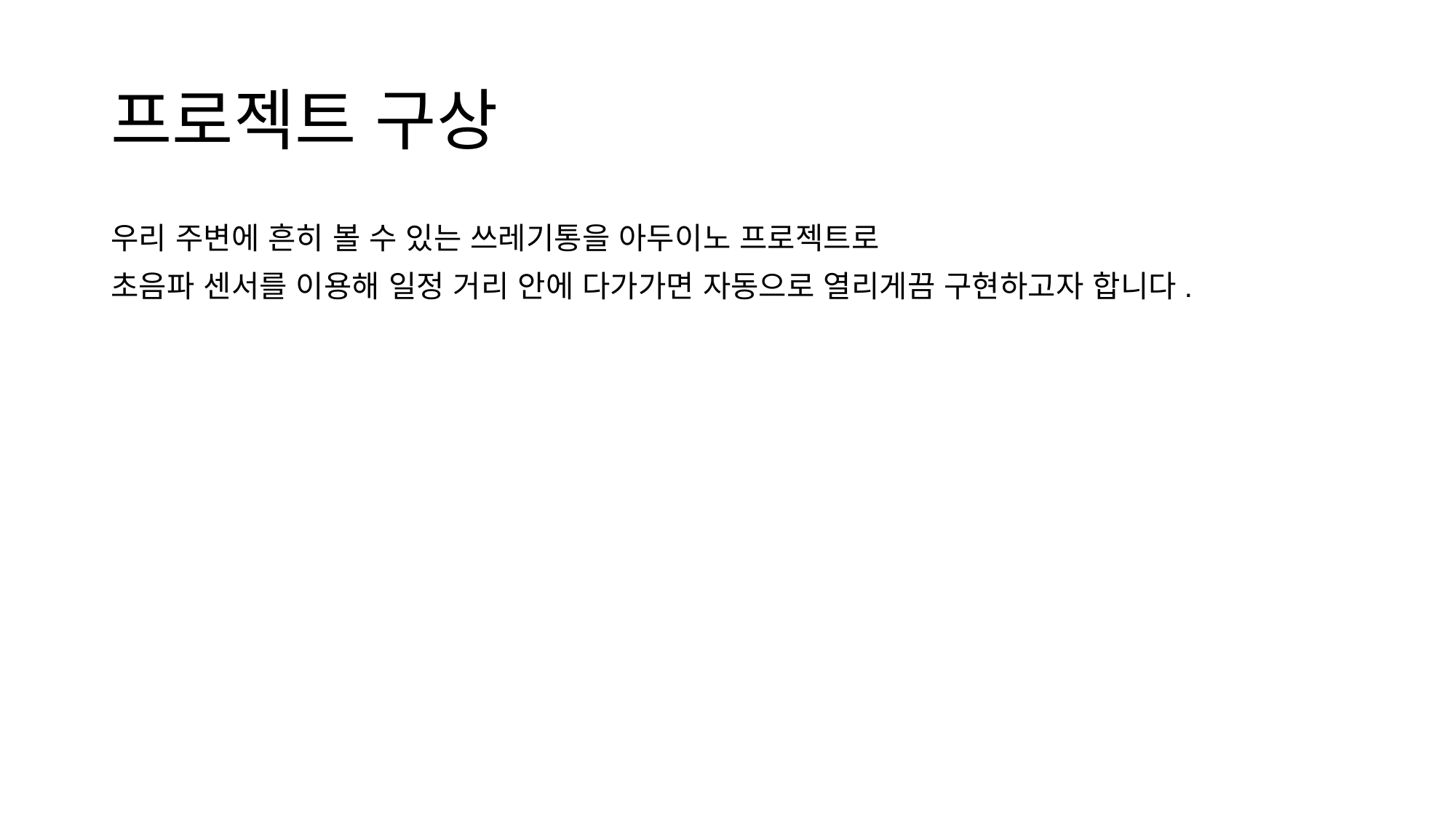

# 프로젝트 구상
우리 주변에 흔히 볼 수 있는 쓰레기통을 아두이노 프로젝트로
초음파 센서를 이용해 일정 거리 안에 다가가면 자동으로 열리게끔 구현하고자 합니다.